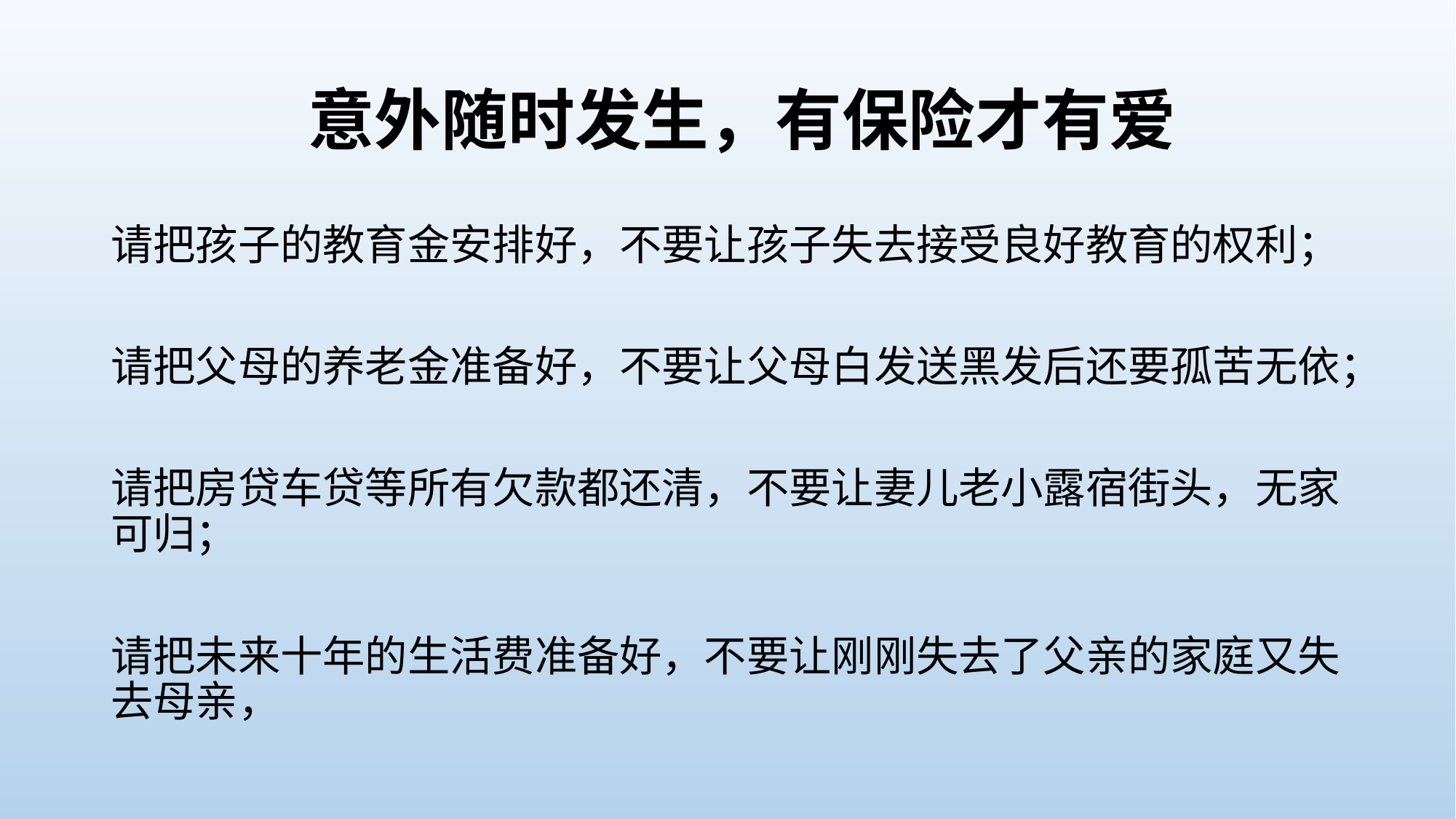

# 意外随时发生，有保险才有爱
请把孩子的教育金安排好，不要让孩子失去接受良好教育的权利；

请把父母的养老金准备好，不要让父母白发送黑发后还要孤苦无依；

请把房贷车贷等所有欠款都还清，不要让妻儿老小露宿街头，无家可归；

请把未来十年的生活费准备好，不要让刚刚失去了父亲的家庭又失去母亲，